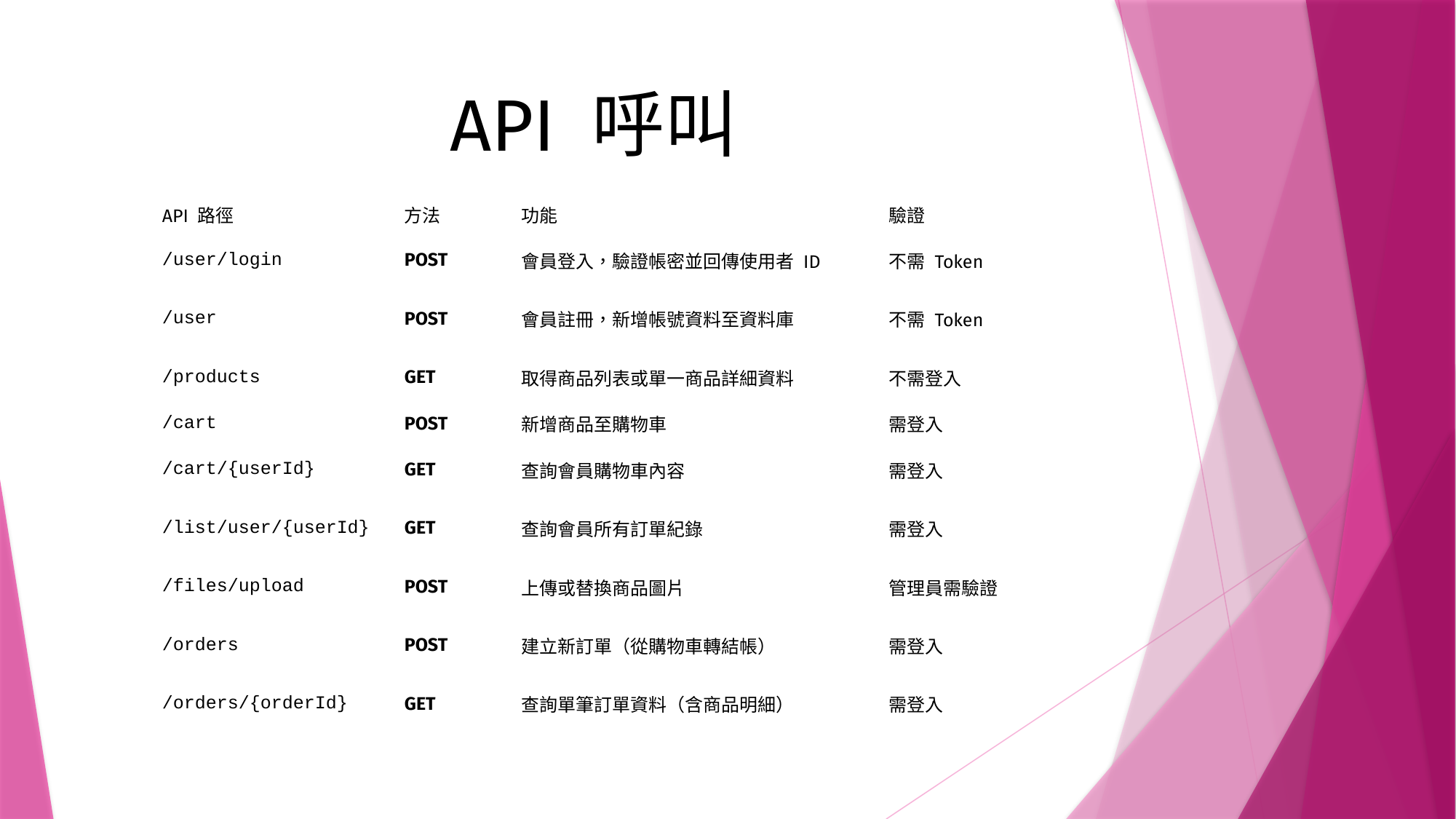

# API 呼叫
| API 路徑 | 方法 | 功能 | 驗證 |
| --- | --- | --- | --- |
| /user/login | POST | 會員登入，驗證帳密並回傳使用者 ID | 不需 Token |
| /user | POST | 會員註冊，新增帳號資料至資料庫 | 不需 Token |
| /products | GET | 取得商品列表或單一商品詳細資料 | 不需登入 |
| /cart | POST | 新增商品至購物車 | 需登入 |
| /cart/{userId} | GET | 查詢會員購物車內容 | 需登入 |
| /list/user/{userId} | GET | 查詢會員所有訂單紀錄 | 需登入 |
| /files/upload | POST | 上傳或替換商品圖片 | 管理員需驗證 |
| /orders | POST | 建立新訂單（從購物車轉結帳） | 需登入 |
| /orders/{orderId} | GET | 查詢單筆訂單資料（含商品明細） | 需登入 |